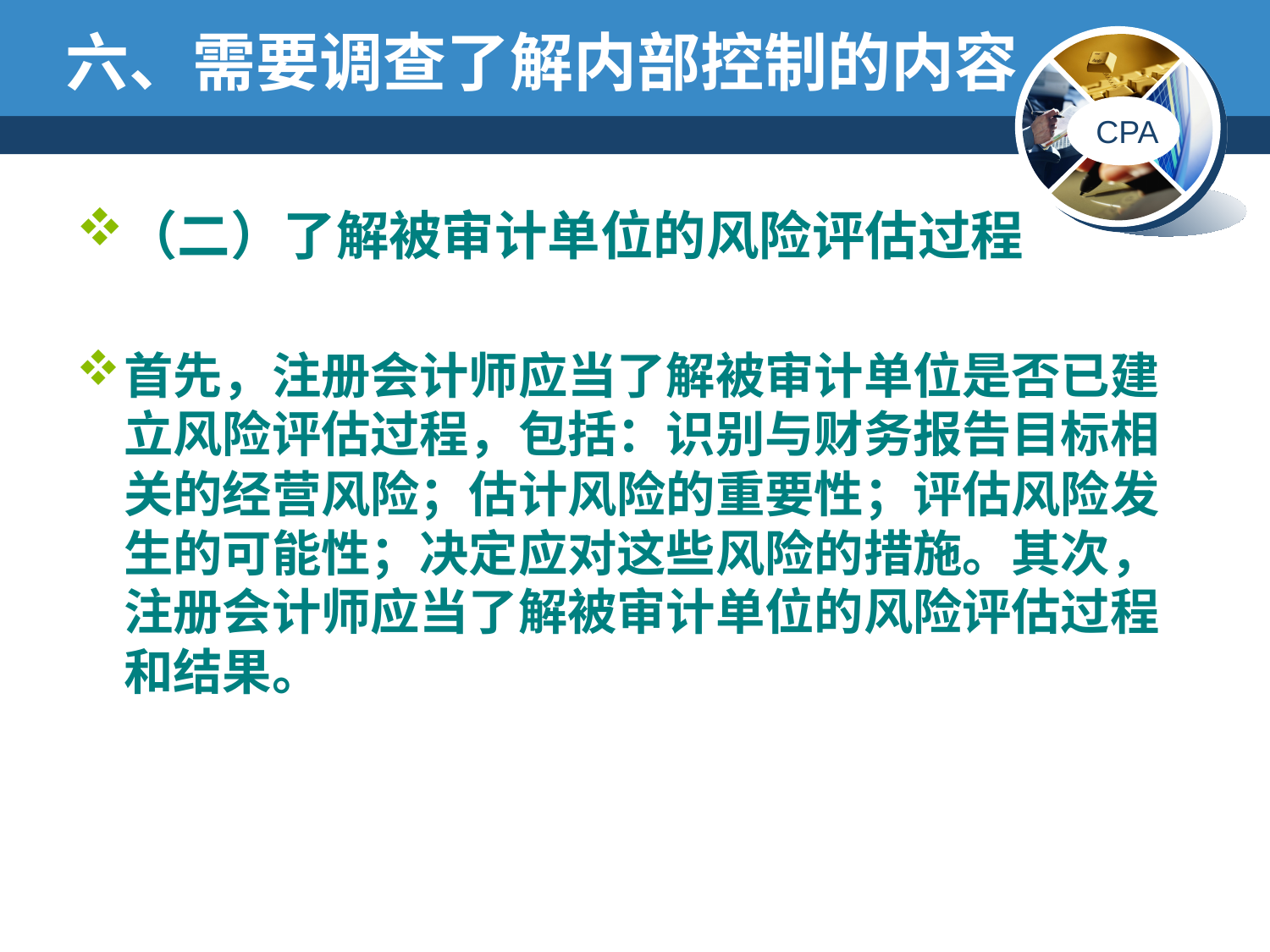

# 六、需要调查了解内部控制的内容
（二）了解被审计单位的风险评估过程

首先，注册会计师应当了解被审计单位是否已建立风险评估过程，包括：识别与财务报告目标相关的经营风险；估计风险的重要性；评估风险发生的可能性；决定应对这些风险的措施。其次，注册会计师应当了解被审计单位的风险评估过程和结果。